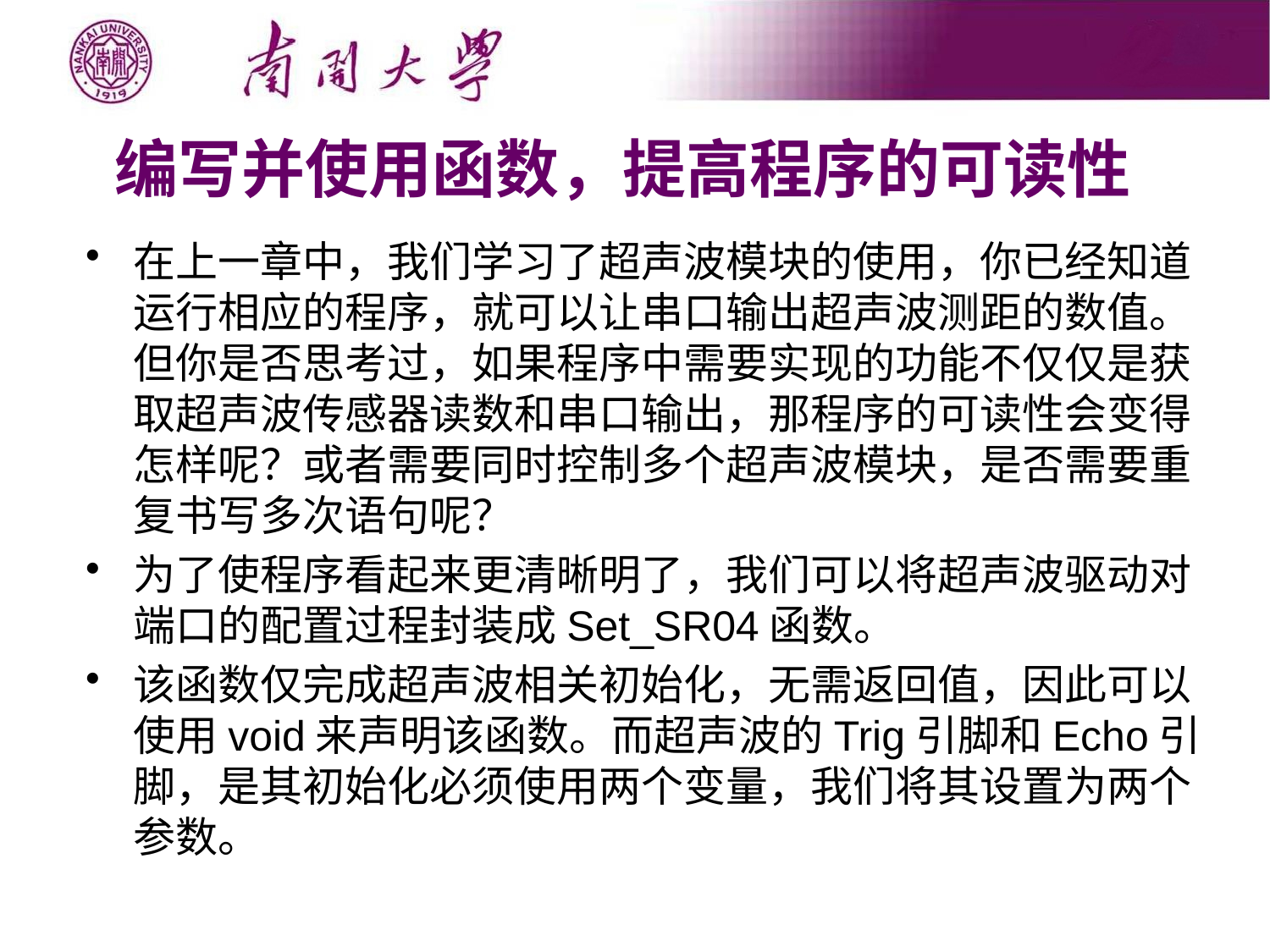

# 编写并使用函数，提高程序的可读性
在上一章中，我们学习了超声波模块的使用，你已经知道运行相应的程序，就可以让串口输出超声波测距的数值。但你是否思考过，如果程序中需要实现的功能不仅仅是获取超声波传感器读数和串口输出，那程序的可读性会变得怎样呢？或者需要同时控制多个超声波模块，是否需要重复书写多次语句呢？
为了使程序看起来更清晰明了，我们可以将超声波驱动对端口的配置过程封装成Set_SR04函数。
该函数仅完成超声波相关初始化，无需返回值，因此可以使用void来声明该函数。而超声波的Trig引脚和Echo引脚，是其初始化必须使用两个变量，我们将其设置为两个参数。